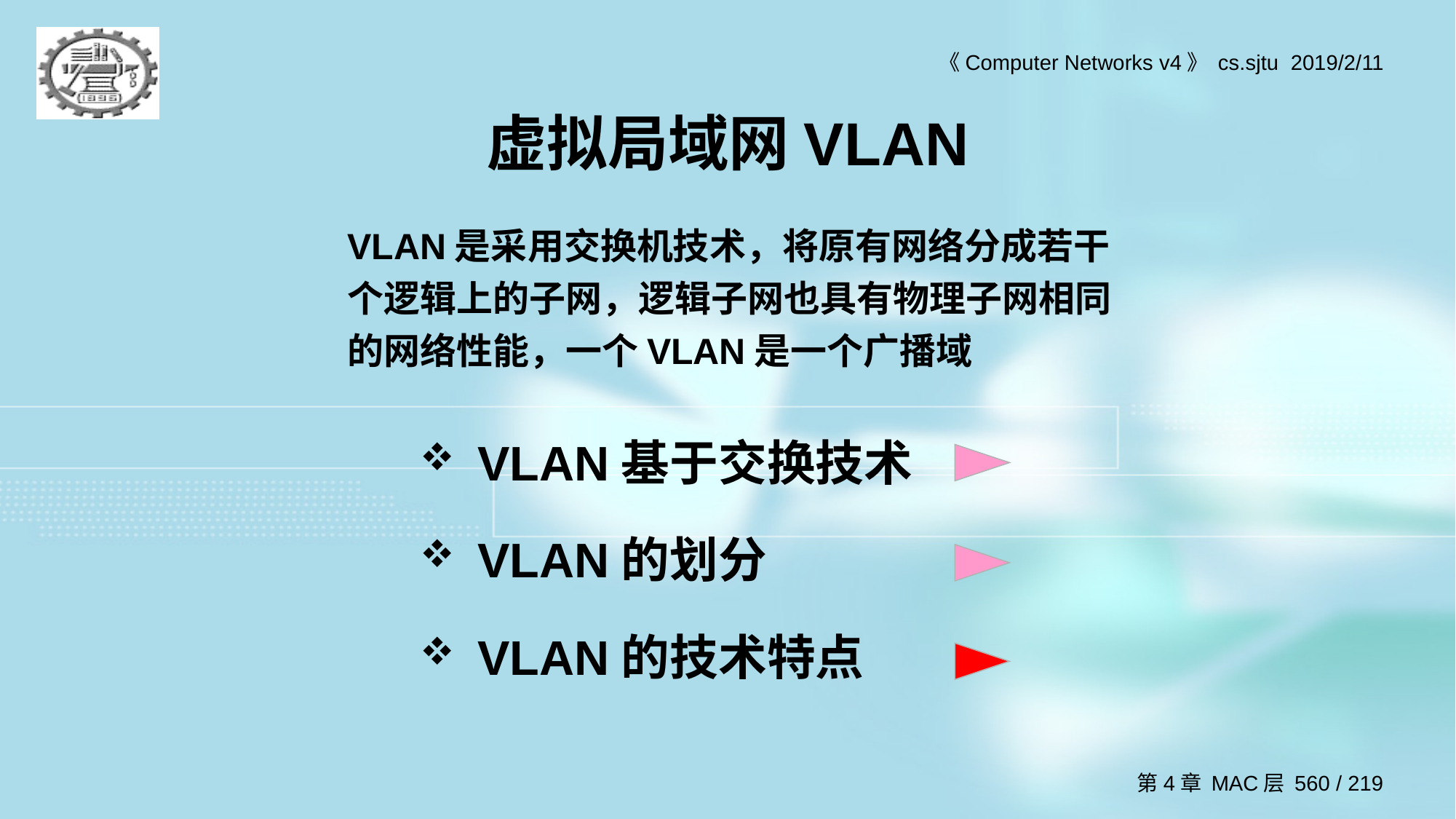

# 虚拟局域网VLAN
VLAN是采用交换机技术，将原有网络分成若干个逻辑上的子网，逻辑子网也具有物理子网相同的网络性能，一个VLAN是一个广播域
VLAN基于交换技术
VLAN的划分
VLAN的技术特点